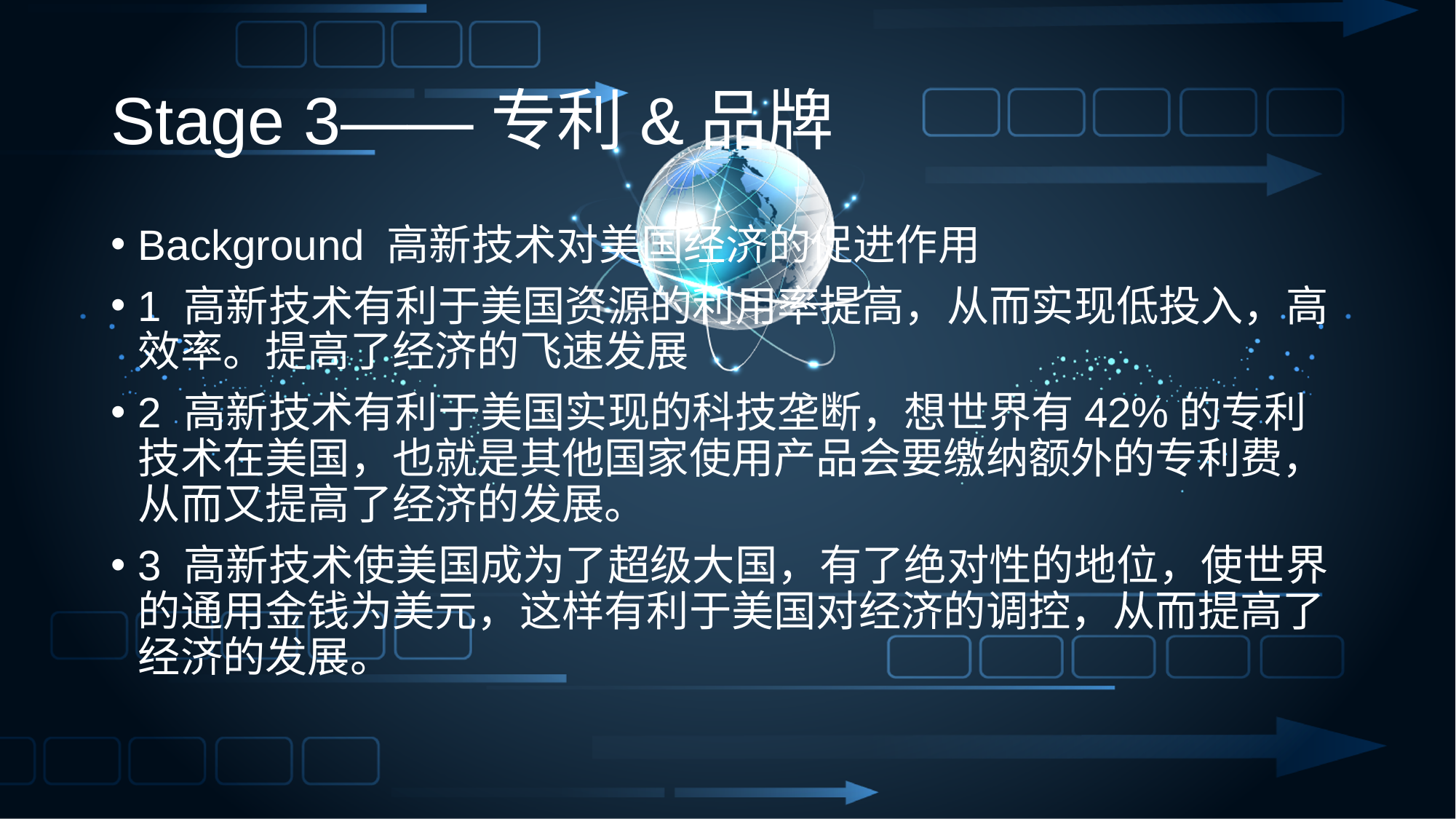

# Stage 3——专利&品牌
Background 高新技术对美国经济的促进作用
1 高新技术有利于美国资源的利用率提高，从而实现低投入，高效率。提高了经济的飞速发展
2 高新技术有利于美国实现的科技垄断，想世界有42%的专利技术在美国，也就是其他国家使用产品会要缴纳额外的专利费，从而又提高了经济的发展。
3 高新技术使美国成为了超级大国，有了绝对性的地位，使世界的通用金钱为美元，这样有利于美国对经济的调控，从而提高了经济的发展。